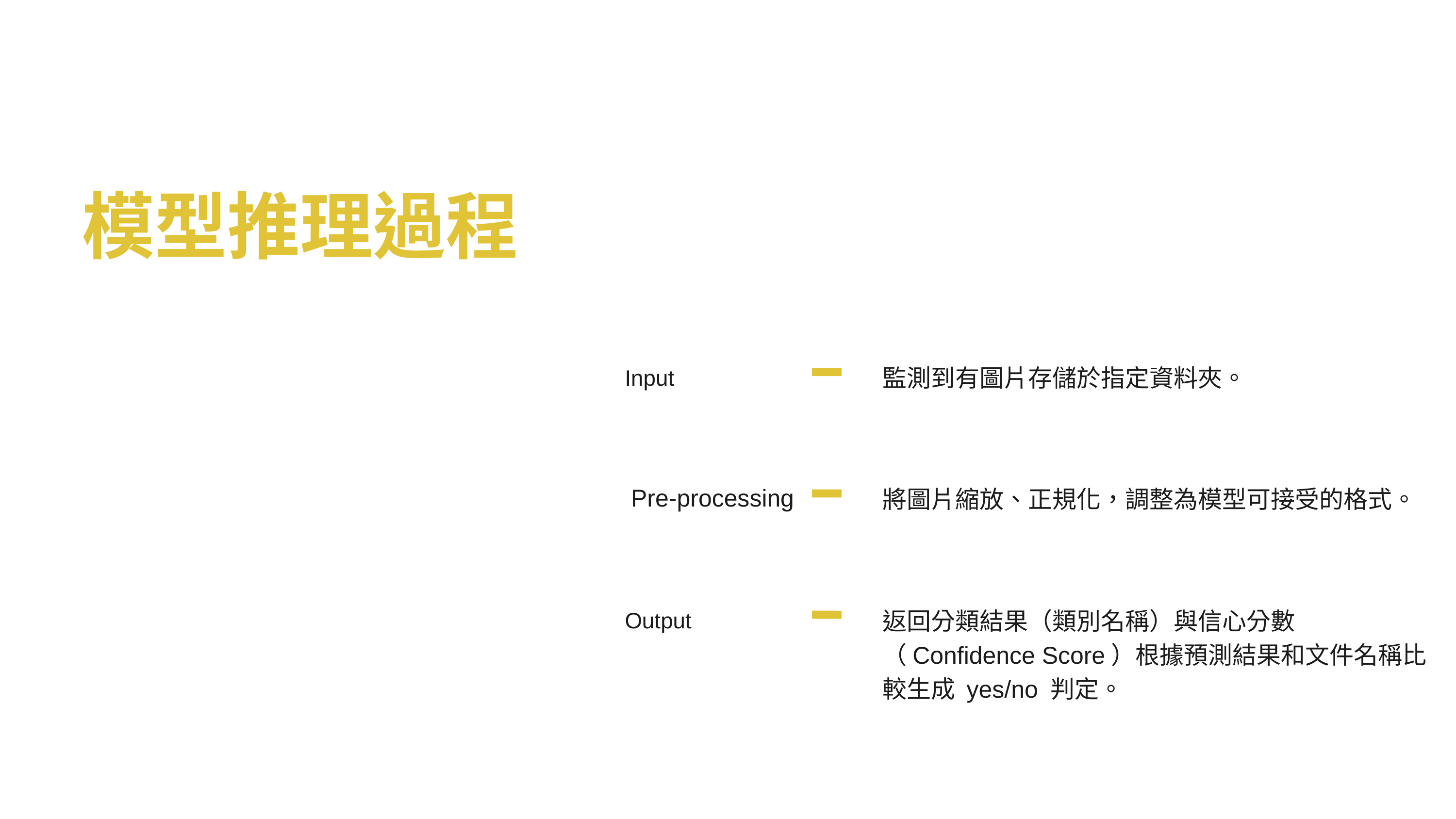

模型推理過程

監測到有圖片存儲於指定資料夾。
Input

將圖片縮放、正規化，調整為模型可接受的格式。
 Pre-processing

返回分類結果（類別名稱）與信心分數（Confidence Score）根據預測結果和文件名稱比較生成 yes/no 判定。
Output